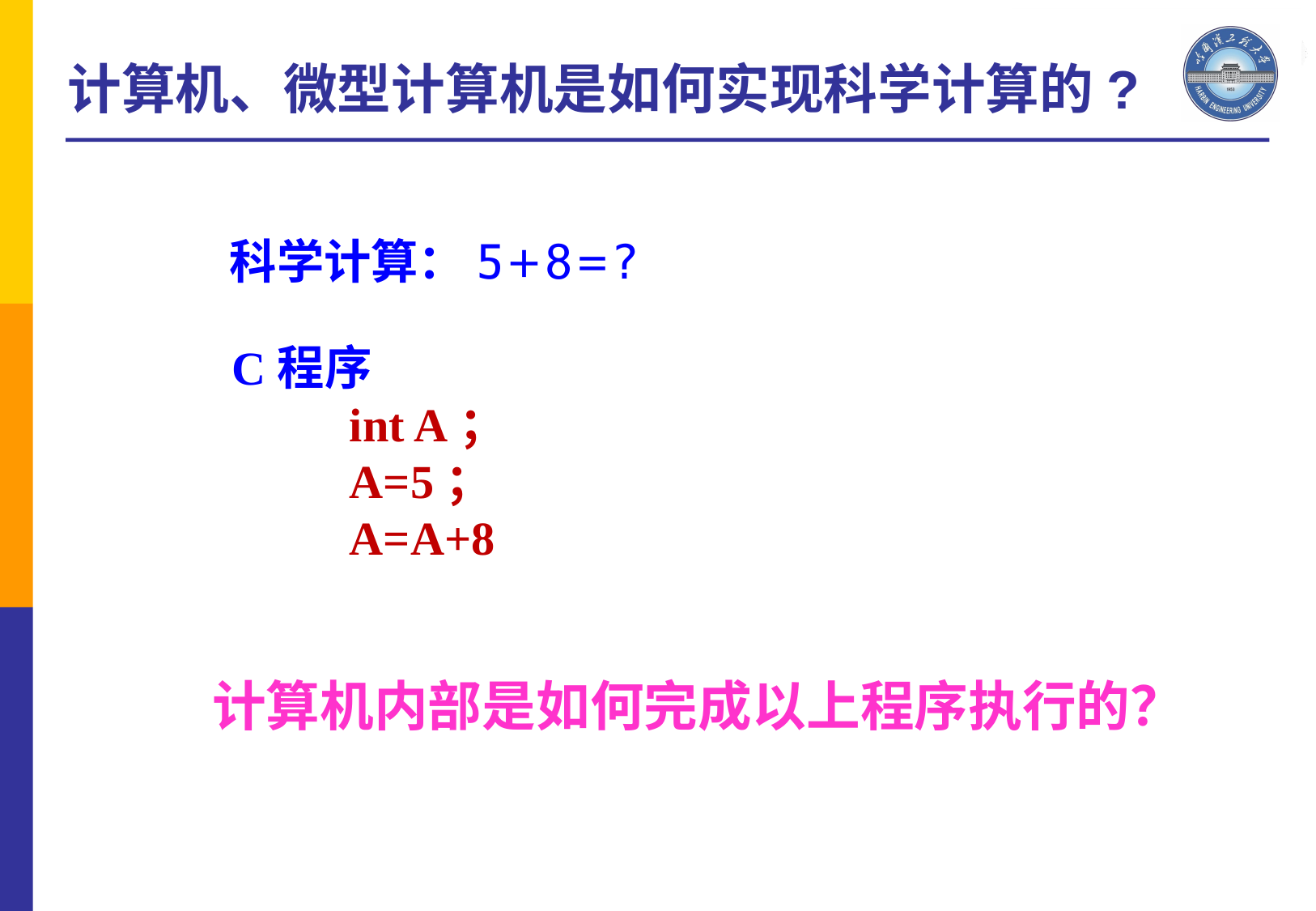

计算机、微型计算机是如何实现科学计算的?
科学计算：5+8=?
C程序
          int A；
          A=5；
          A=A+8
计算机内部是如何完成以上程序执行的？